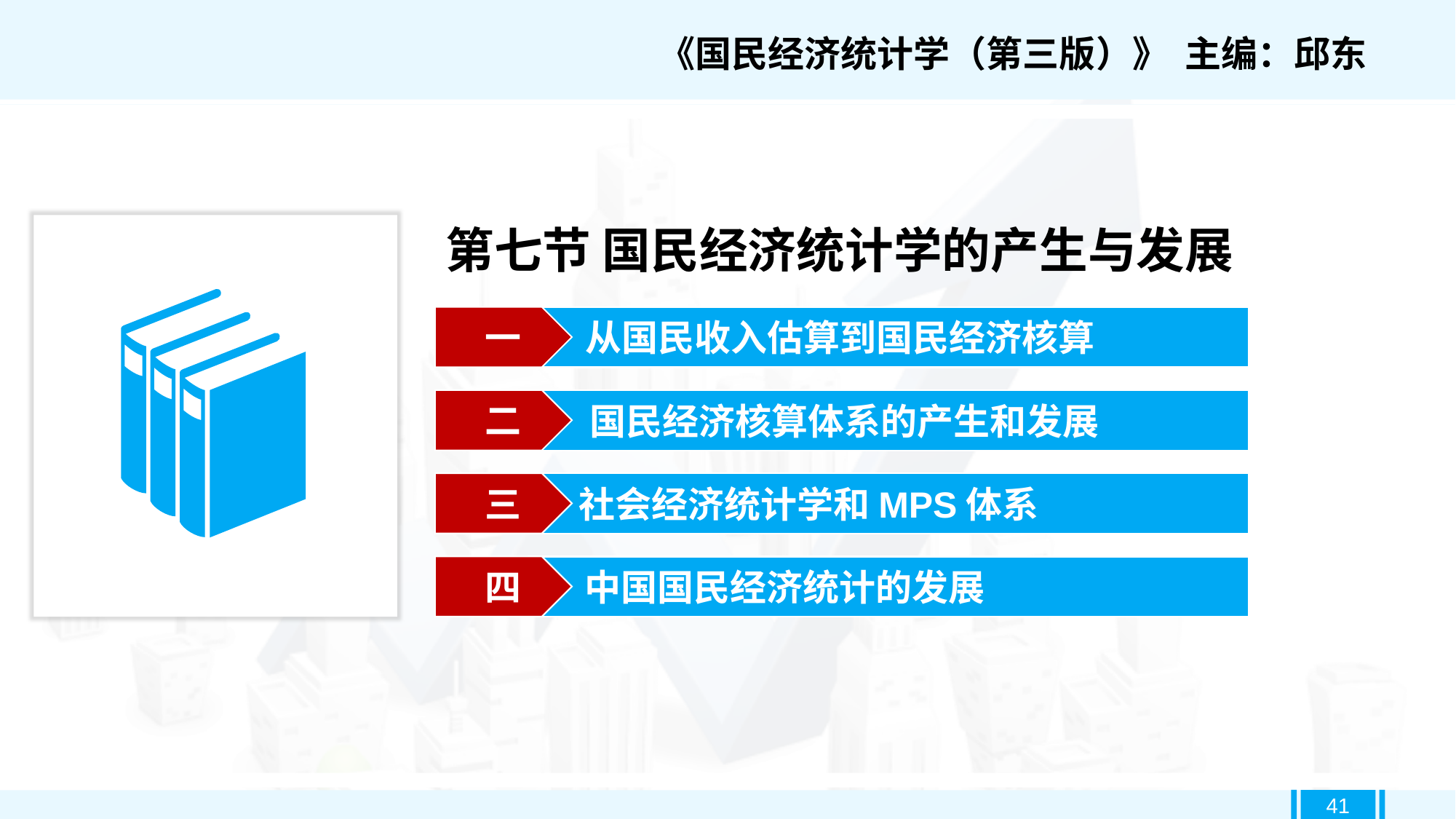

《国民经济统计学（第三版）》  主编：邱东
第七节 国民经济统计学的产生与发展

一

从国民收入估算到国民经济核算

二

国民经济核算体系的产生和发展

三

社会经济统计学和MPS体系

四

中国国民经济统计的发展

41